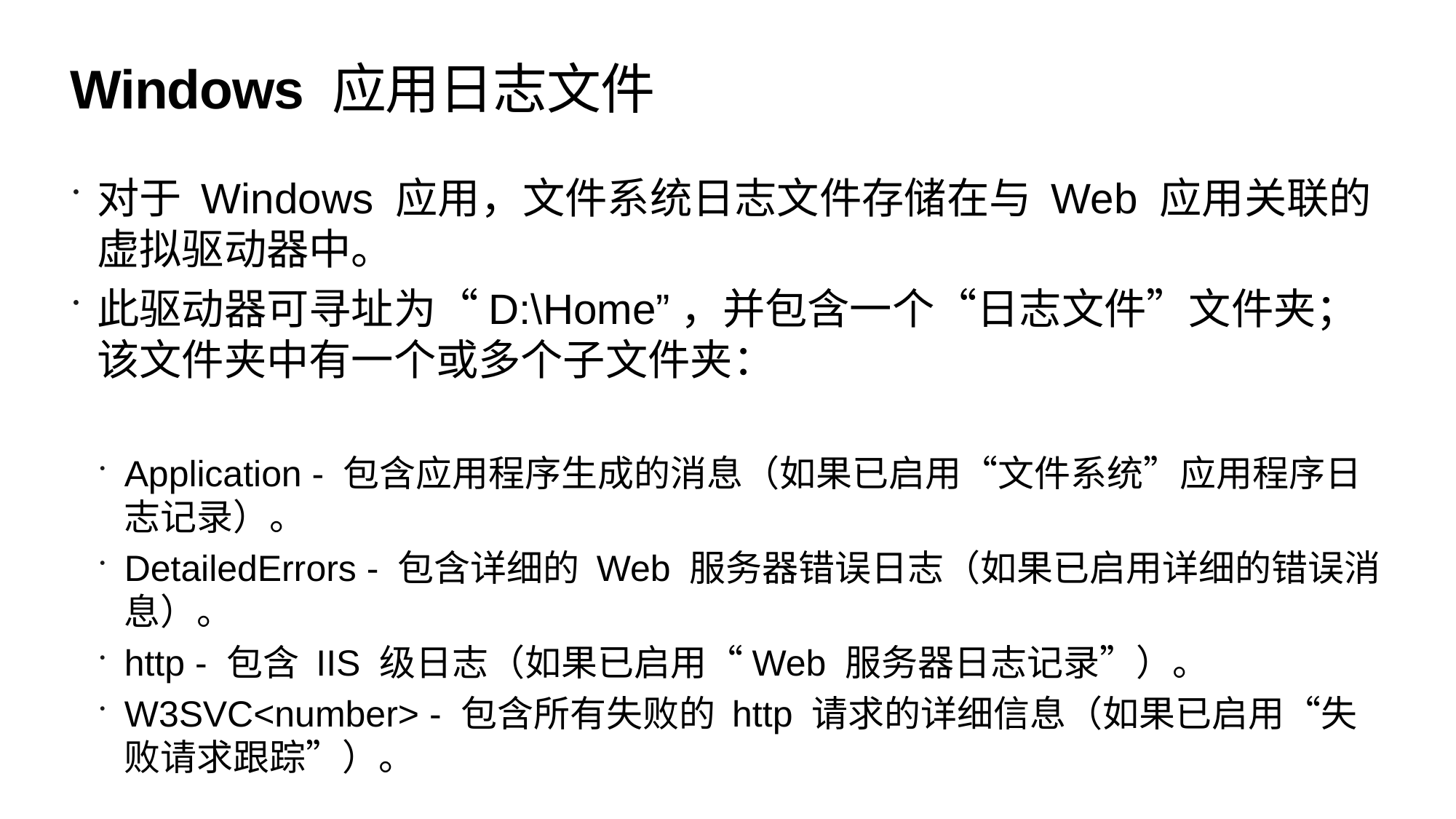

# Windows 应用日志文件
对于 Windows 应用，文件系统日志文件存储在与 Web 应用关联的虚拟驱动器中。
此驱动器可寻址为“D:\Home”，并包含一个“日志文件”文件夹；该文件夹中有一个或多个子文件夹：

Application - 包含应用程序生成的消息（如果已启用“文件系统”应用程序日志记录）。
DetailedErrors - 包含详细的 Web 服务器错误日志（如果已启用详细的错误消息）。
http - 包含 IIS 级日志（如果已启用“Web 服务器日志记录”）。
W3SVC<number> - 包含所有失败的 http 请求的详细信息（如果已启用“失败请求跟踪”）。